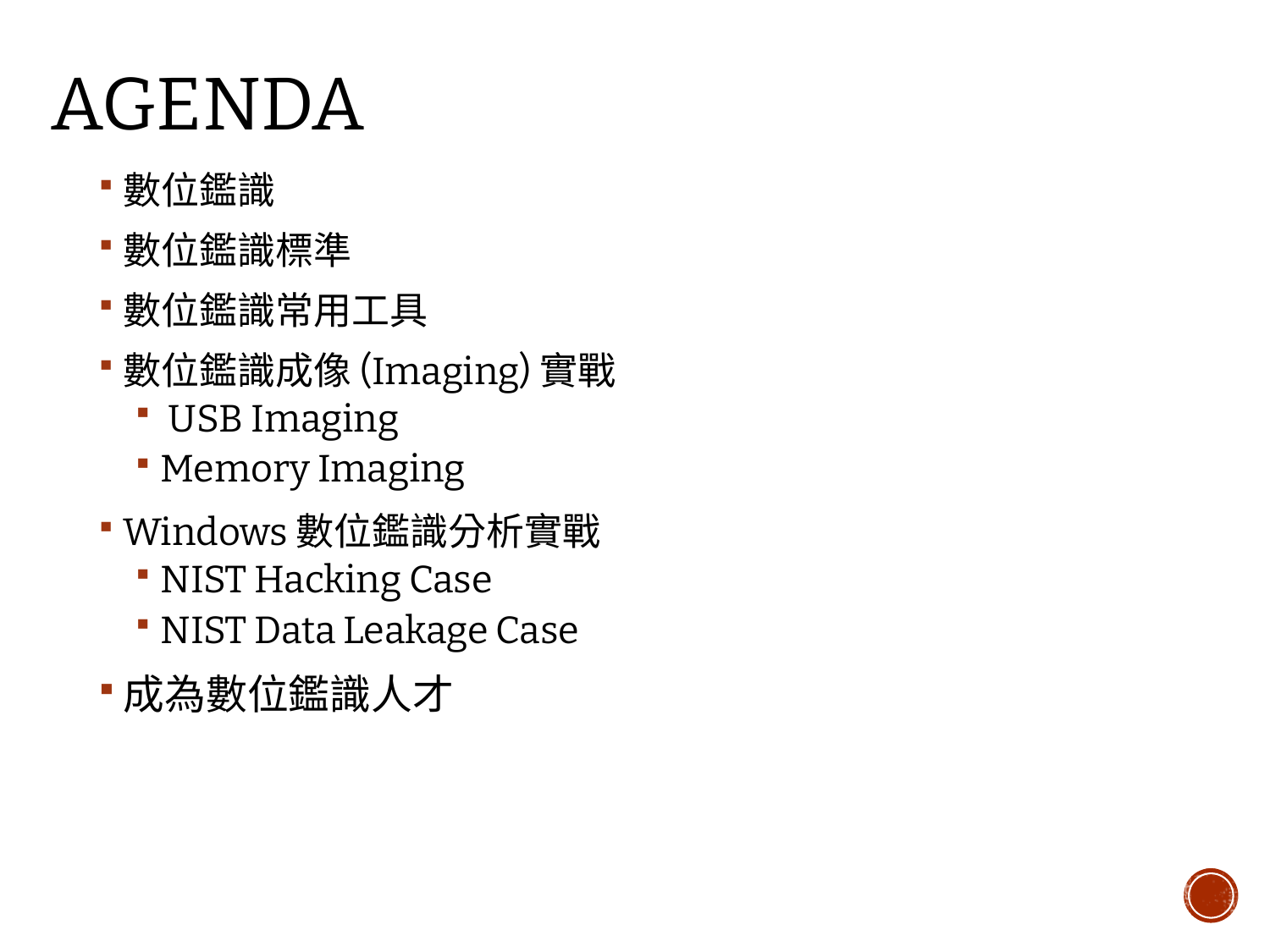

# Agenda
數位鑑識
數位鑑識標準
數位鑑識常用工具
數位鑑識成像(Imaging)實戰
 USB Imaging
Memory Imaging
Windows數位鑑識分析實戰
NIST Hacking Case
NIST Data Leakage Case
成為數位鑑識人才